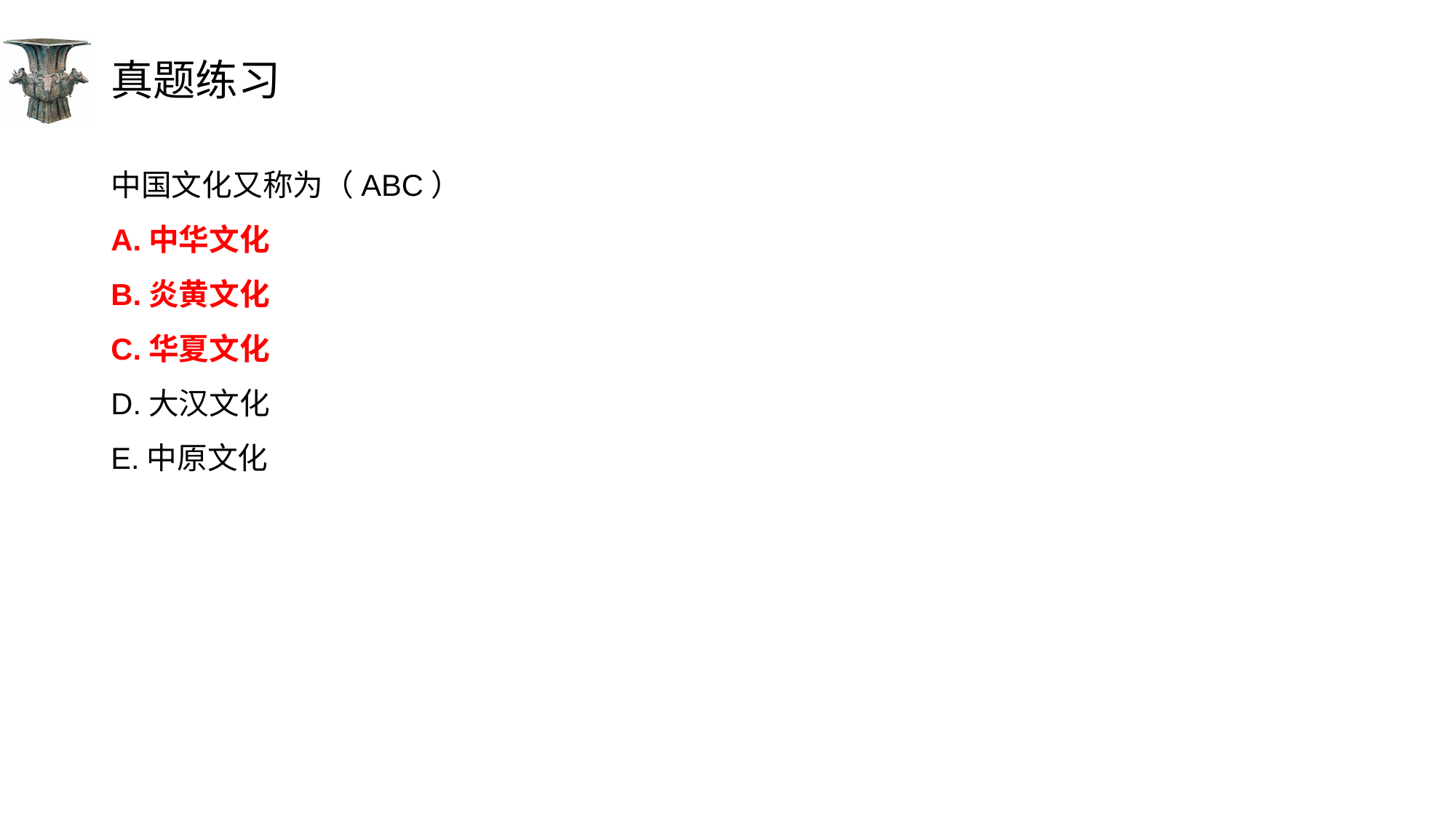

# 真题练习
中国文化又称为（ABC）
A.中华文化
B.炎黄文化
C.华夏文化
D.大汉文化
E.中原文化

88